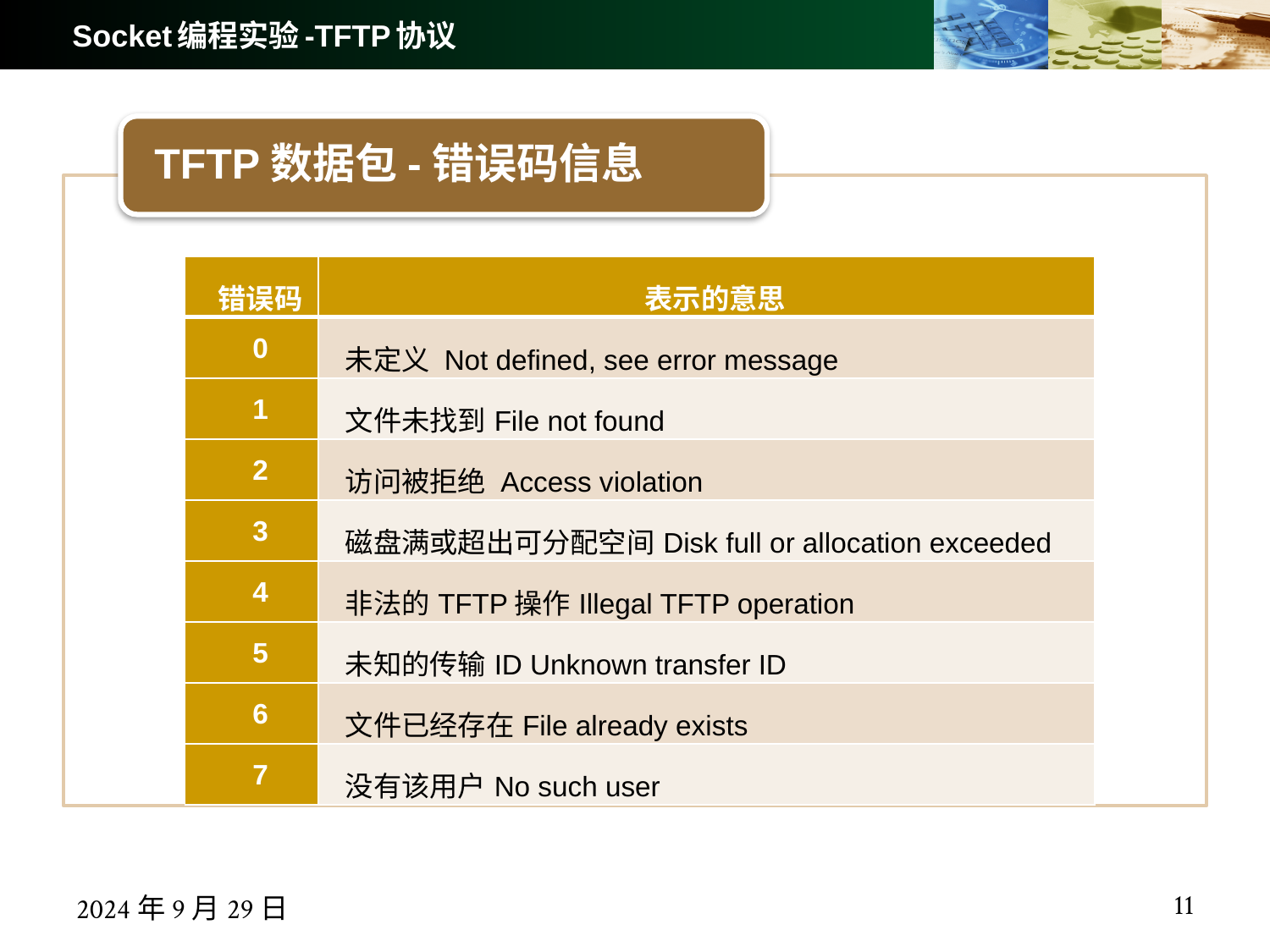

# Socket编程实验-TFTP协议

TFTP数据包-错误码信息

| 错误码 | 表示的意思 |
| --- | --- |
| 0 | 未定义 Not defined, see error message |
| 1 | 文件未找到File not found |
| 2 | 访问被拒绝 Access violation |
| 3 | 磁盘满或超出可分配空间Disk full or allocation exceeded |
| 4 | 非法的TFTP操作Illegal TFTP operation |
| 5 | 未知的传输ID Unknown transfer ID |
| 6 | 文件已经存在File already exists |
| 7 | 没有该用户No such user |
11
2024年9月29日